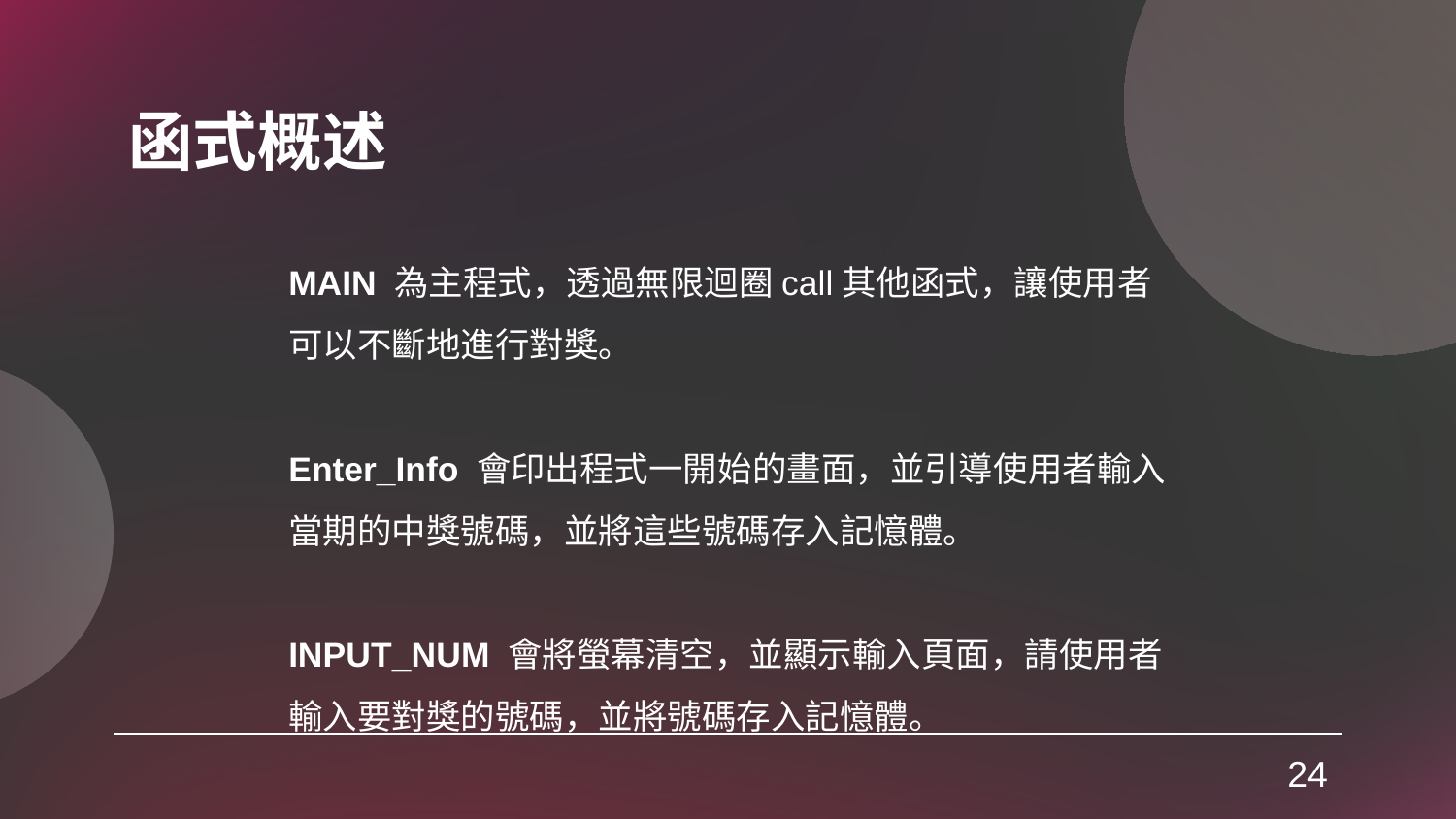

# 函式概述
MAIN 為主程式，透過無限迴圈call其他函式，讓使用者可以不斷地進行對獎。

Enter_Info 會印出程式一開始的畫面，並引導使用者輸入當期的中獎號碼，並將這些號碼存入記憶體。

INPUT_NUM 會將螢幕清空，並顯示輸入頁面，請使用者輸入要對獎的號碼，並將號碼存入記憶體。

24